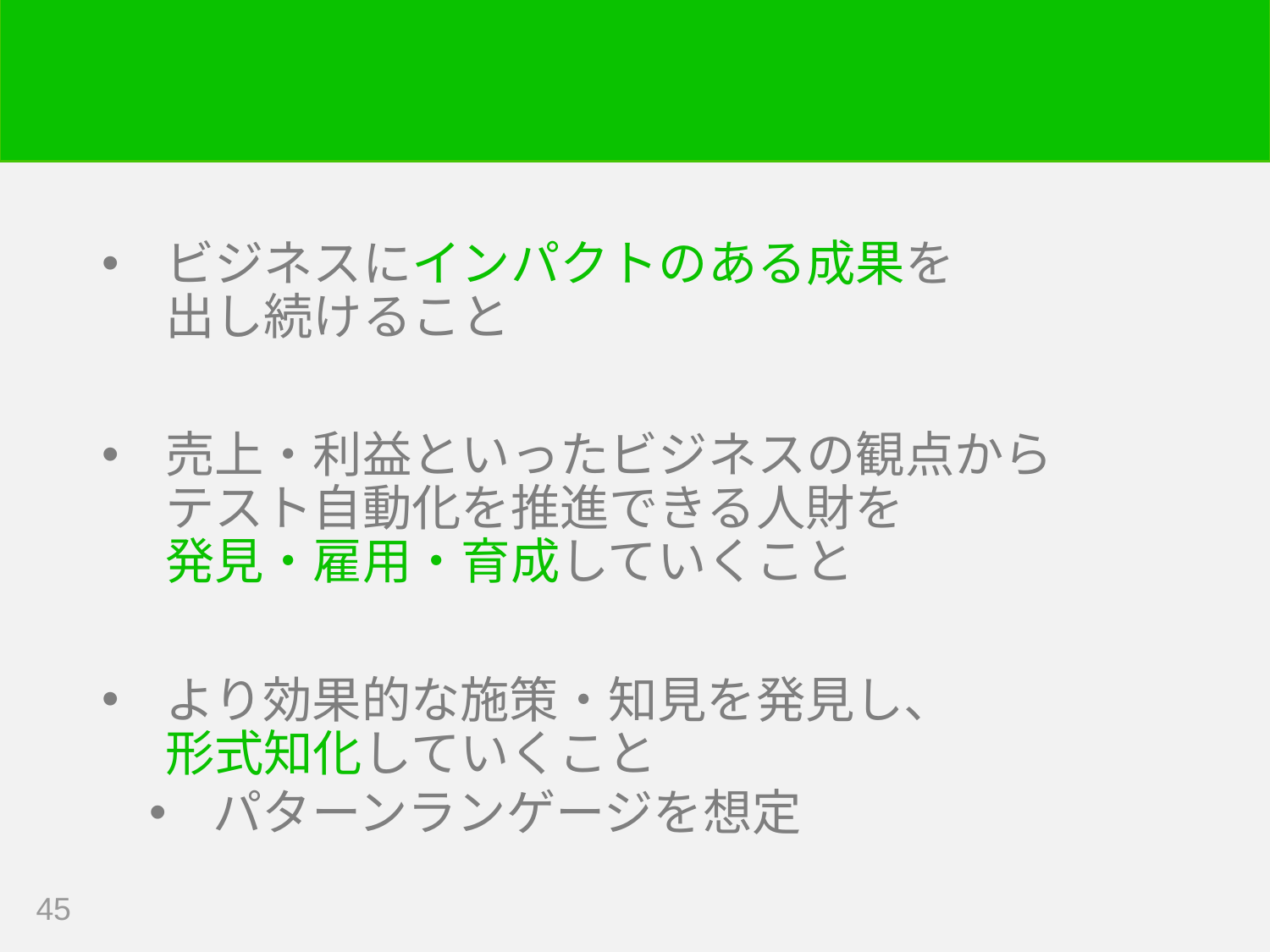

ビジネスにインパクトのある成果を
出し続けること

売上・利益といったビジネスの観点から
テスト自動化を推進できる人財を
発見・雇用・育成していくこと

より効果的な施策・知見を発見し、
形式知化していくこと
パターンランゲージを想定
45